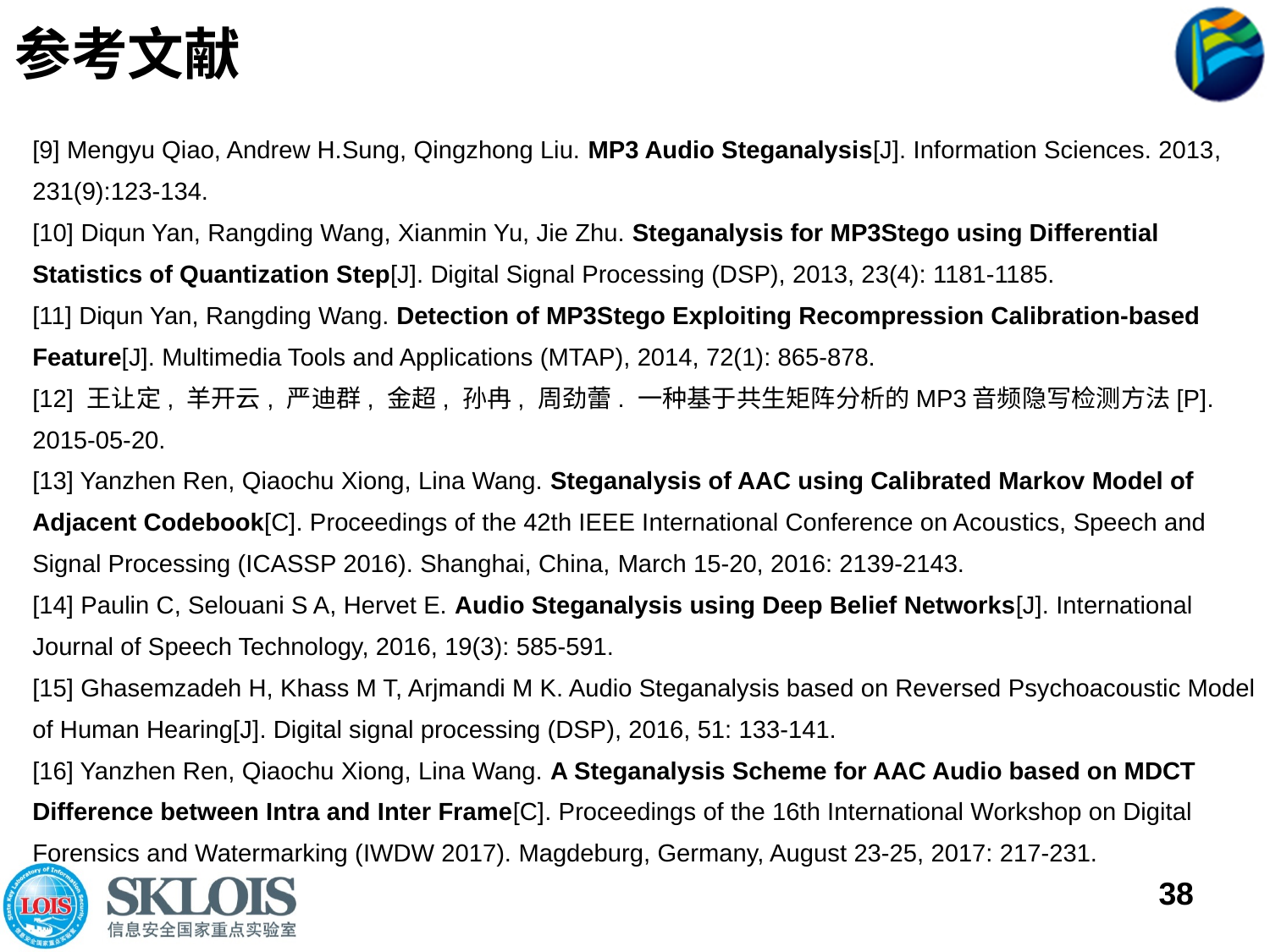

# 参考文献
[9] Mengyu Qiao, Andrew H.Sung, Qingzhong Liu. MP3 Audio Steganalysis[J]. Information Sciences. 2013, 231(9):123-134.
[10] Diqun Yan, Rangding Wang, Xianmin Yu, Jie Zhu. Steganalysis for MP3Stego using Differential Statistics of Quantization Step[J]. Digital Signal Processing (DSP), 2013, 23(4): 1181-1185.
[11] Diqun Yan, Rangding Wang. Detection of MP3Stego Exploiting Recompression Calibration-based Feature[J]. Multimedia Tools and Applications (MTAP), 2014, 72(1): 865-878.
[12] 王让定, 羊开云, 严迪群, 金超, 孙冉, 周劲蕾. 一种基于共生矩阵分析的MP3音频隐写检测方法[P]. 2015-05-20.
[13] Yanzhen Ren, Qiaochu Xiong, Lina Wang. Steganalysis of AAC using Calibrated Markov Model of Adjacent Codebook[C]. Proceedings of the 42th IEEE International Conference on Acoustics, Speech and Signal Processing (ICASSP 2016). Shanghai, China, March 15-20, 2016: 2139-2143.
[14] Paulin C, Selouani S A, Hervet E. Audio Steganalysis using Deep Belief Networks[J]. International Journal of Speech Technology, 2016, 19(3): 585-591.
[15] Ghasemzadeh H, Khass M T, Arjmandi M K. Audio Steganalysis based on Reversed Psychoacoustic Model of Human Hearing[J]. Digital signal processing (DSP), 2016, 51: 133-141.
[16] Yanzhen Ren, Qiaochu Xiong, Lina Wang. A Steganalysis Scheme for AAC Audio based on MDCT Difference between Intra and Inter Frame[C]. Proceedings of the 16th International Workshop on Digital Forensics and Watermarking (IWDW 2017). Magdeburg, Germany, August 23-25, 2017: 217-231.

38